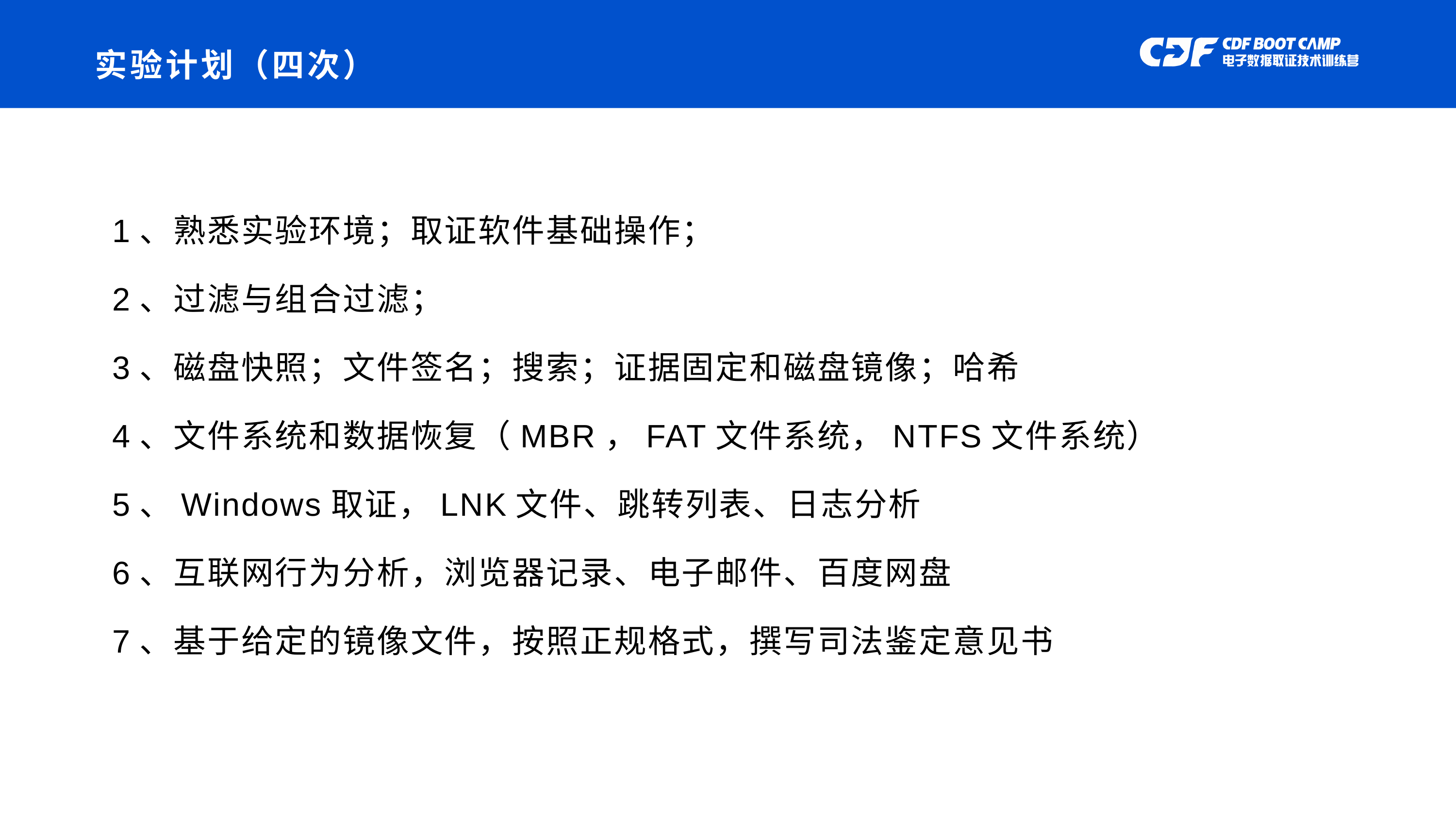

# 实验计划（四次）
1、熟悉实验环境；取证软件基础操作；
2、过滤与组合过滤；
3、磁盘快照；文件签名；搜索；证据固定和磁盘镜像；哈希
4、文件系统和数据恢复（MBR，FAT文件系统，NTFS文件系统）
5、Windows取证，LNK文件、跳转列表、日志分析
6、互联网行为分析，浏览器记录、电子邮件、百度网盘
7、基于给定的镜像文件，按照正规格式，撰写司法鉴定意见书